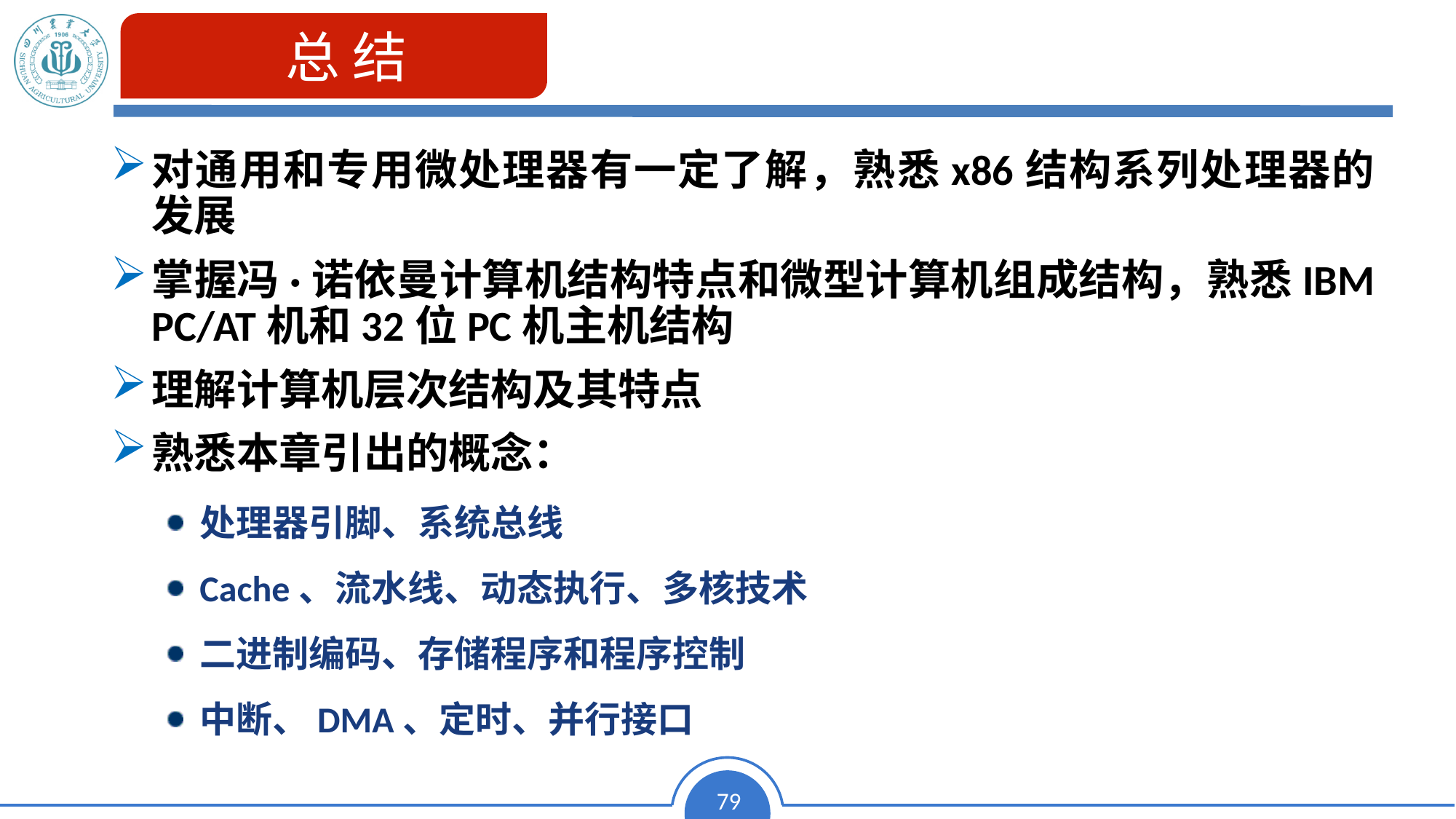

总 结
对通用和专用微处理器有一定了解，熟悉x86结构系列处理器的发展
掌握冯·诺依曼计算机结构特点和微型计算机组成结构，熟悉IBM PC/AT机和32位PC机主机结构
理解计算机层次结构及其特点
熟悉本章引出的概念：
处理器引脚、系统总线
Cache、流水线、动态执行、多核技术
二进制编码、存储程序和程序控制
中断、DMA、定时、并行接口